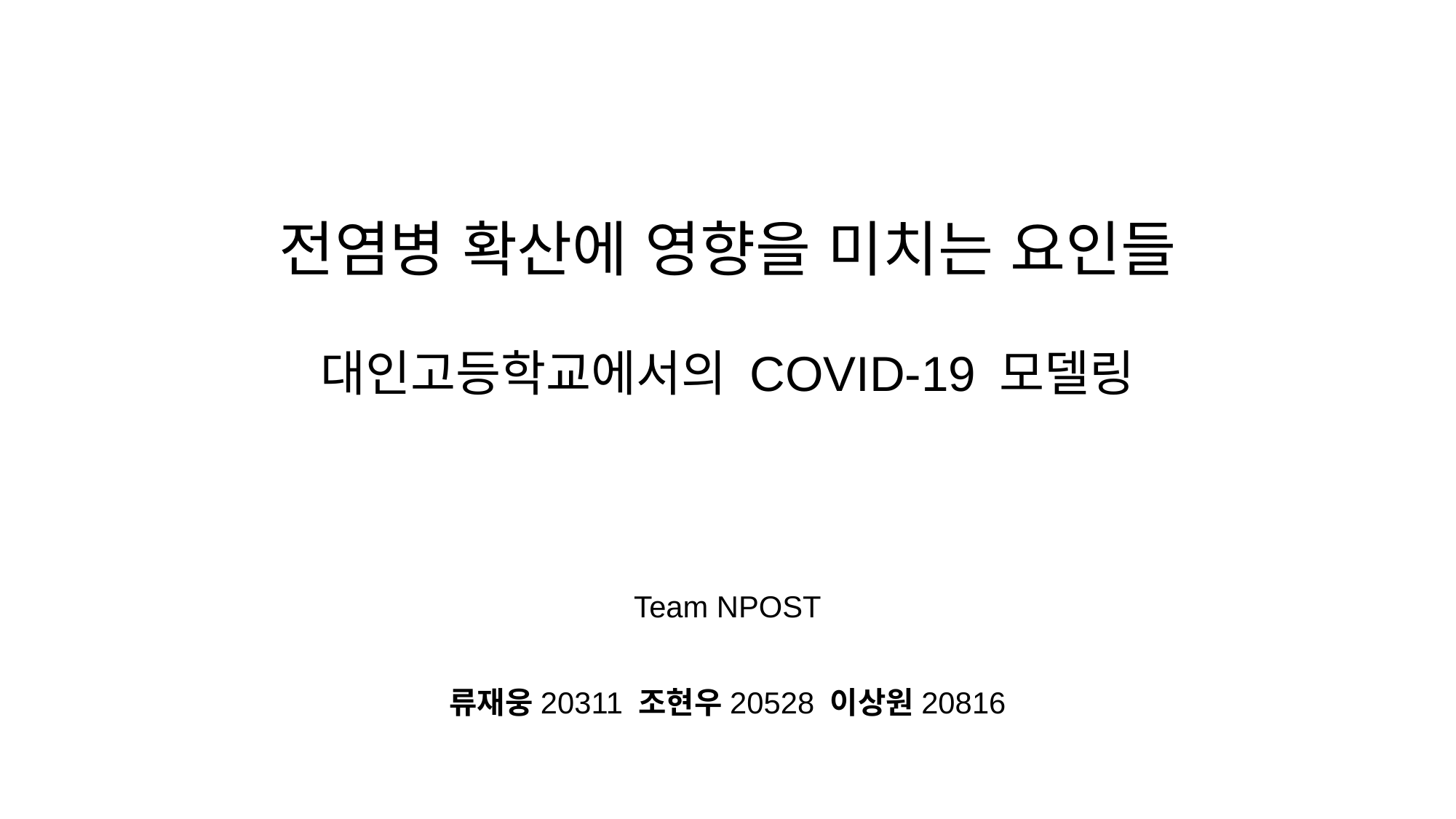

# 전염병 확산에 영향을 미치는 요인들 대인고등학교에서의 COVID-19 모델링
Team NPOST

류재웅20311 조현우20528 이상원20816